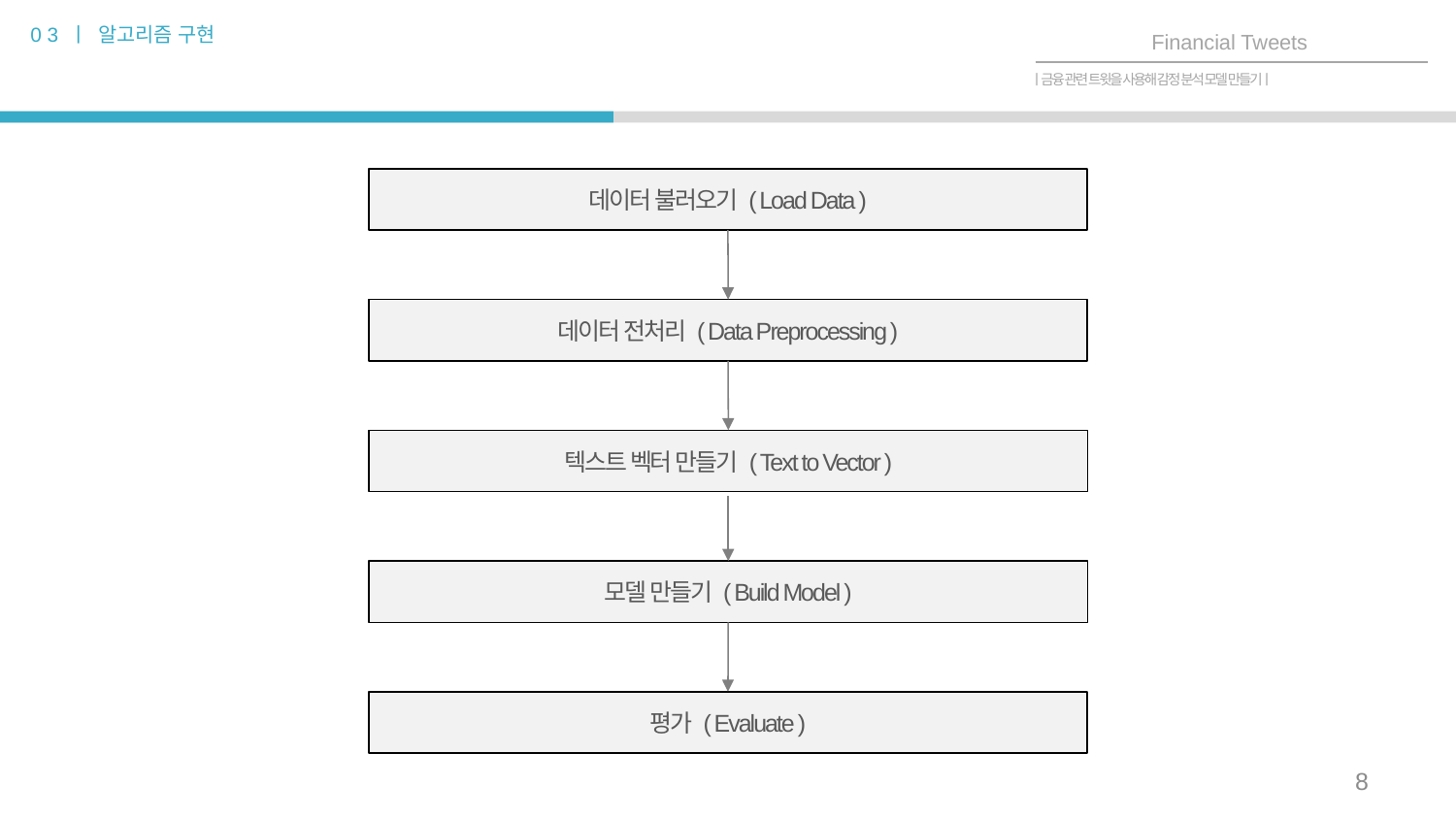

0 3 ㅣ  알고리즘 구현
Financial Tweets
ㅣ금융 관련 트윗을 사용해 감정 분석 모델 만들기ㅣ

데이터 불러오기 ( Load Data )
데이터 전처리 ( Data Preprocessing )
텍스트 벡터 만들기 ( Text to Vector )
모델 만들기 ( Build Model )
평가 ( Evaluate )
8